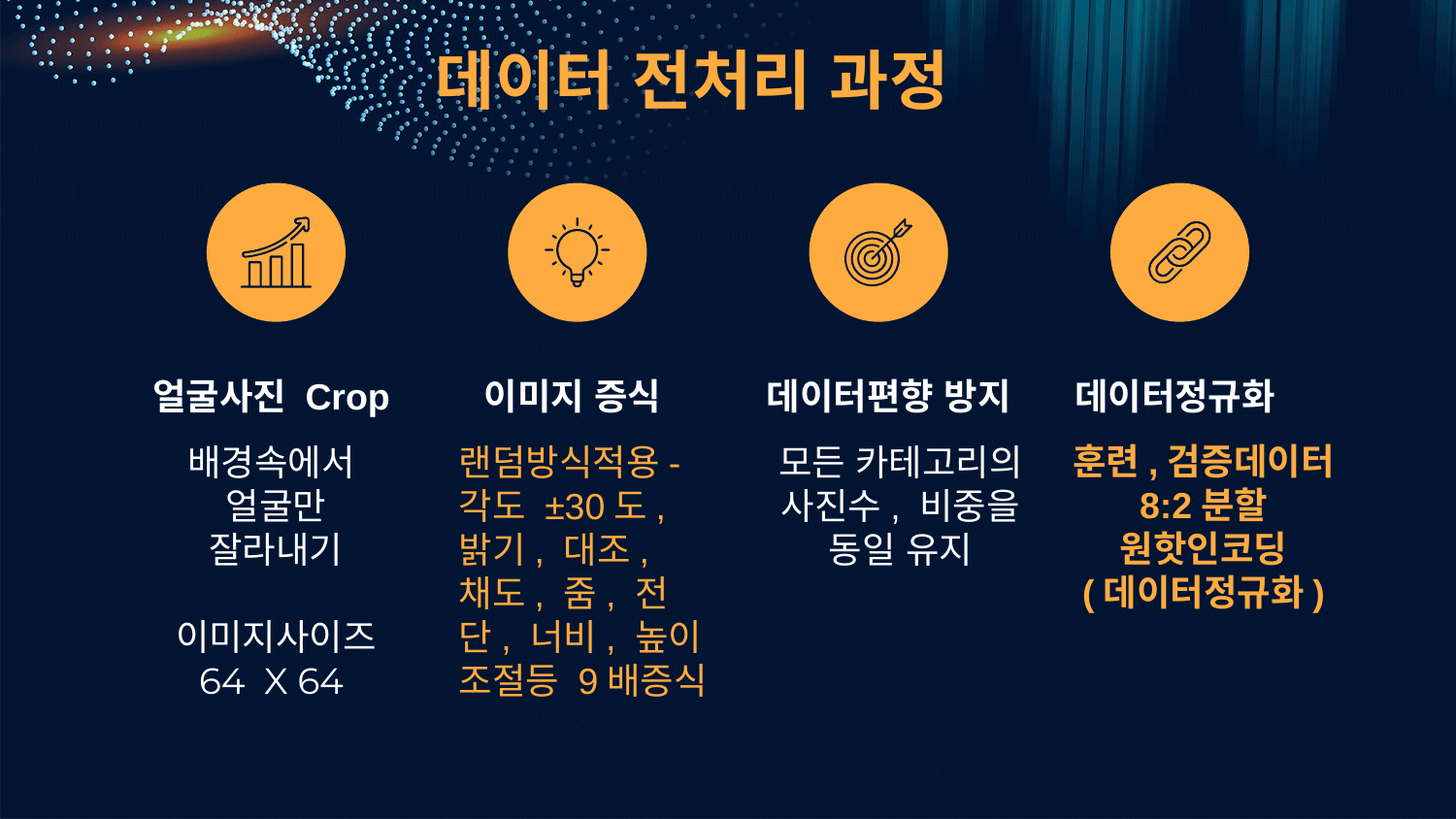

데이터 전처리 과정

얼굴사진 Crop
이미지 증식
데이터편향 방지
데이터정규화
훈련,검증데이터 8:2분할
원핫인코딩
(데이터정규화)
랜덤방식적용-각도 ±30도, 밝기, 대조, 채도, 줌, 전단, 너비, 높이 조절등 9배증식
배경속에서  얼굴만 잘라내기

이미지사이즈
64  X 64
모든 카테고리의 사진수, 비중을 동일 유지